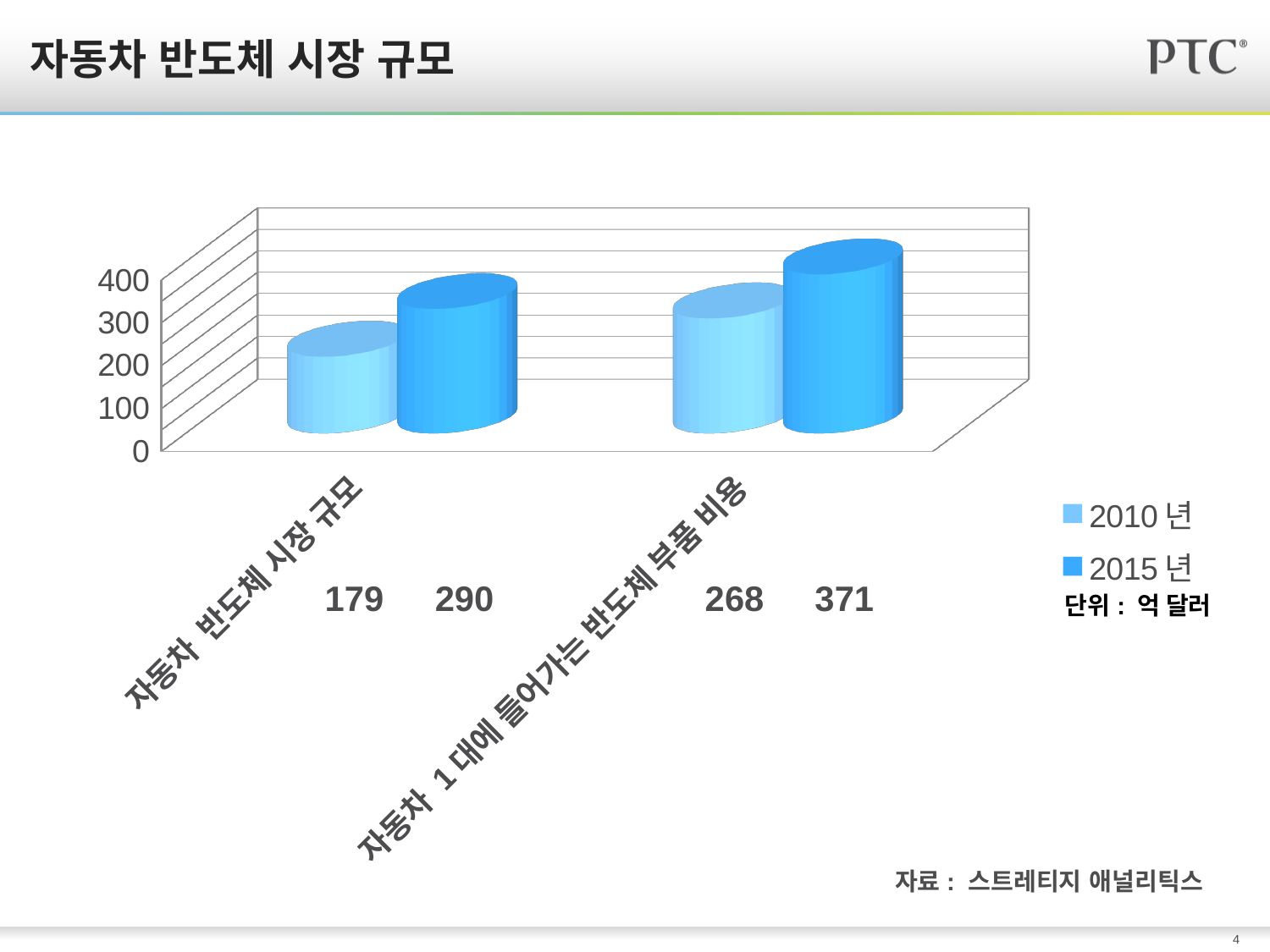

# 자동차 반도체 시장 규모

[unsupported chart]

371
268
179
290
자료: 스트레티지 애널리틱스